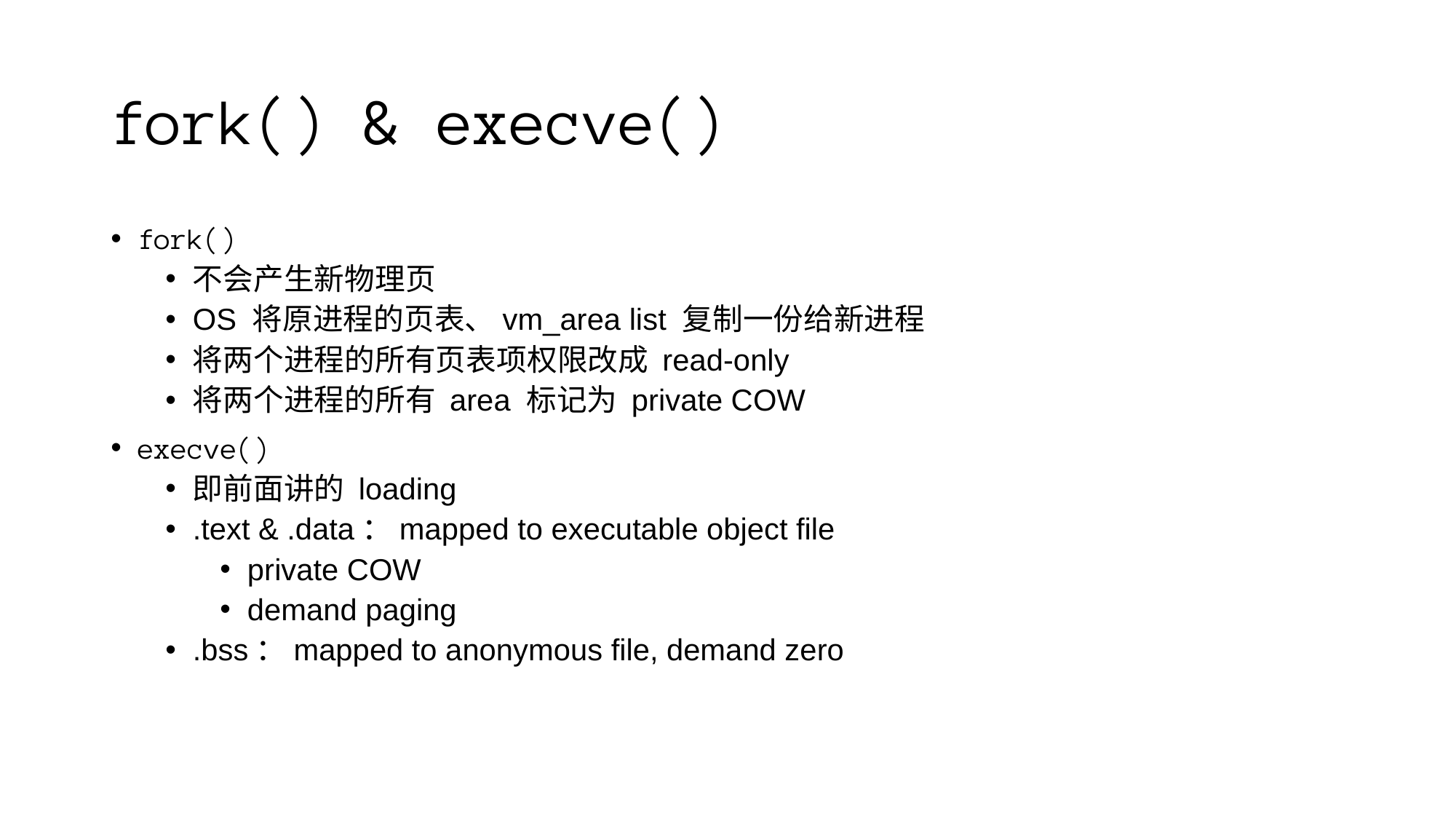

# fork() & execve()
fork()
不会产生新物理页
OS 将原进程的页表、vm_area list 复制一份给新进程
将两个进程的所有页表项权限改成 read-only
将两个进程的所有 area 标记为 private COW
execve()
即前面讲的 loading
.text & .data：mapped to executable object file
private COW
demand paging
.bss：mapped to anonymous file, demand zero